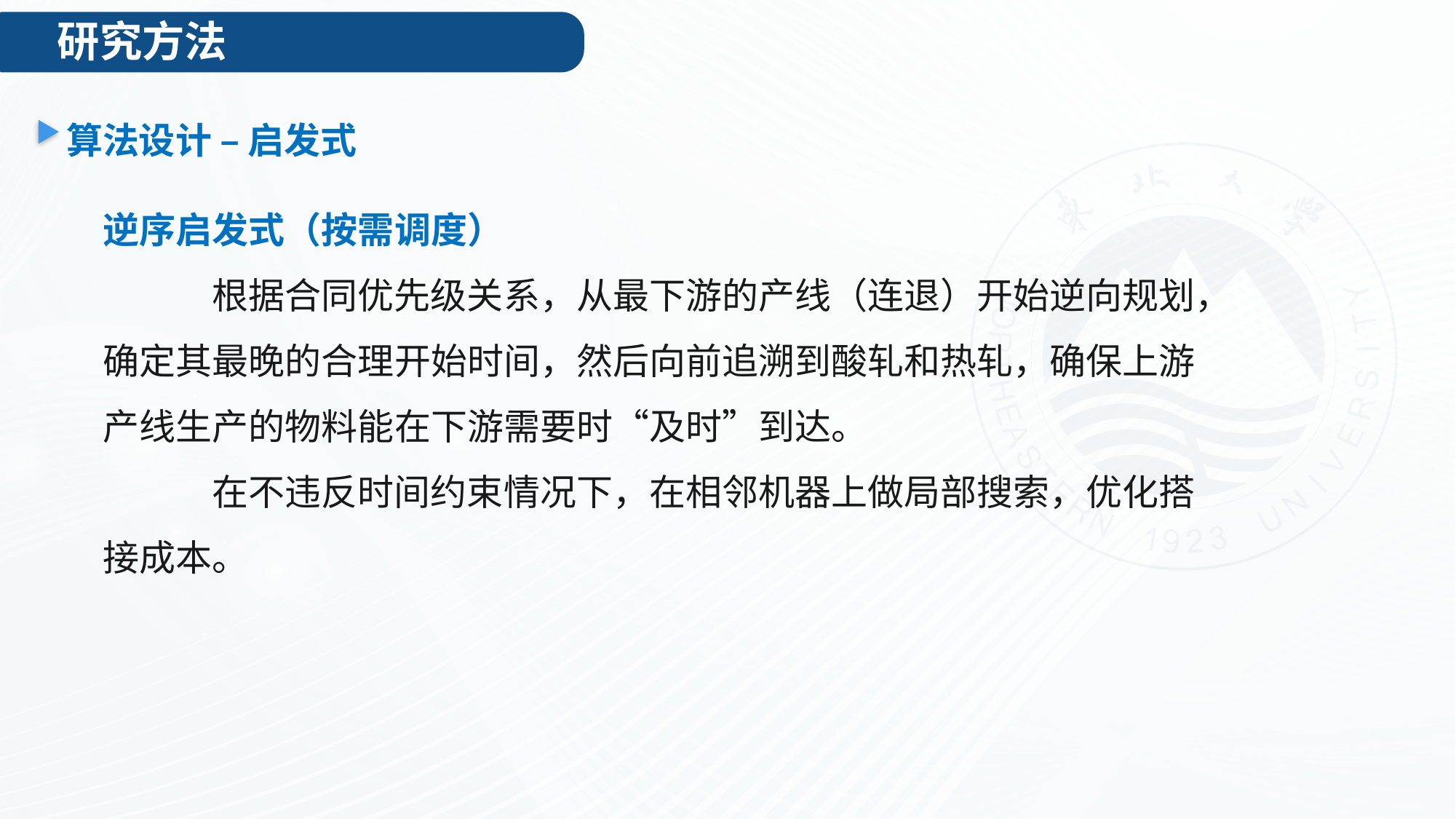

研究方法
算法设计 – 启发式

逆序启发式（按需调度）
	根据合同优先级关系，从最下游的产线（连退）开始逆向规划，确定其最晚的合理开始时间，然后向前追溯到酸轧和热轧，确保上游产线生产的物料能在下游需要时“及时”到达。
	在不违反时间约束情况下，在相邻机器上做局部搜索，优化搭接成本。